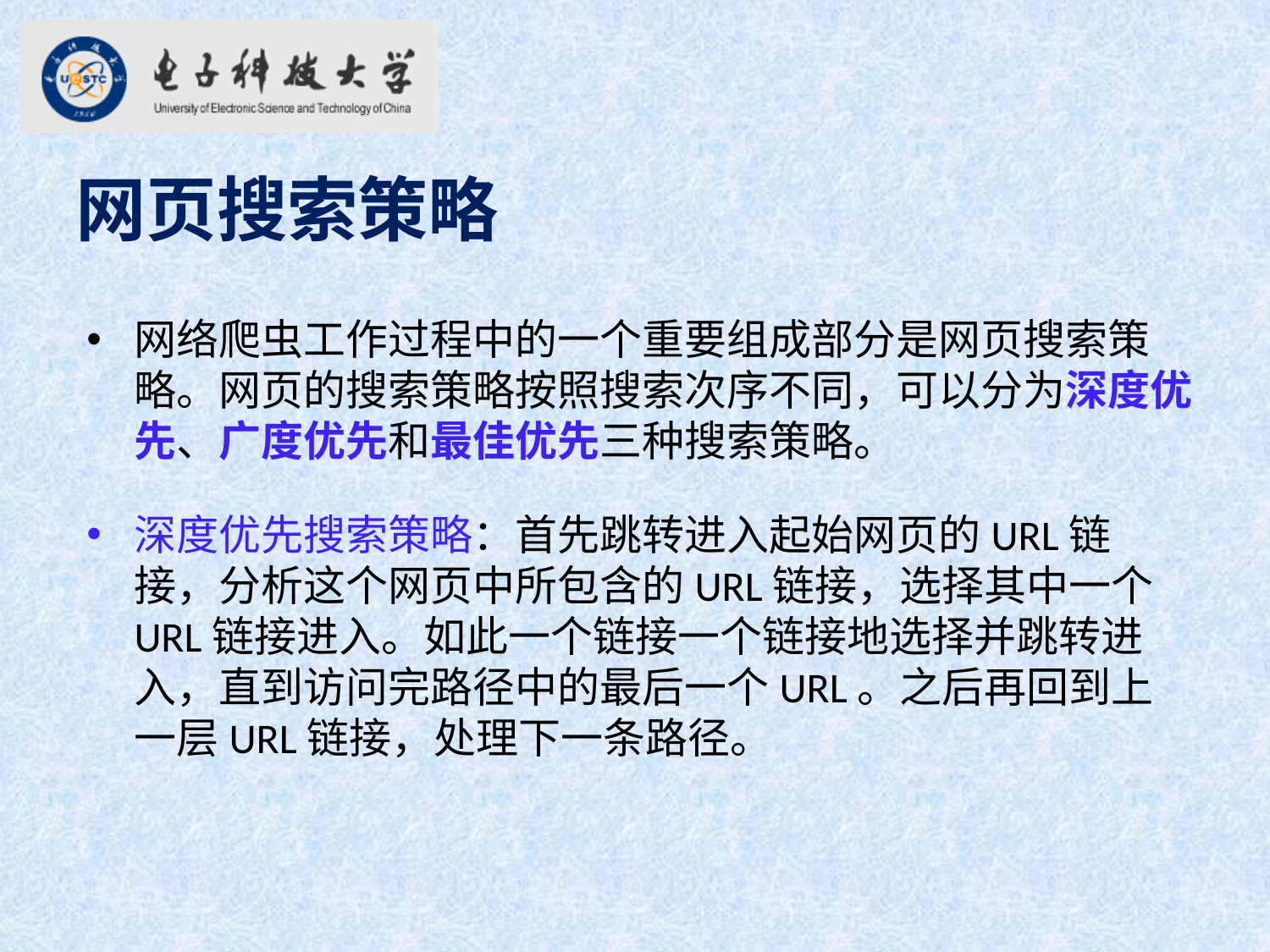

网页搜索策略
网络爬虫工作过程中的一个重要组成部分是网页搜索策略。网页的搜索策略按照搜索次序不同，可以分为深度优先、广度优先和最佳优先三种搜索策略。
深度优先搜索策略：首先跳转进入起始网页的URL链接，分析这个网页中所包含的URL链接，选择其中一个URL链接进入。如此一个链接一个链接地选择并跳转进入，直到访问完路径中的最后一个URL。之后再回到上一层URL链接，处理下一条路径。